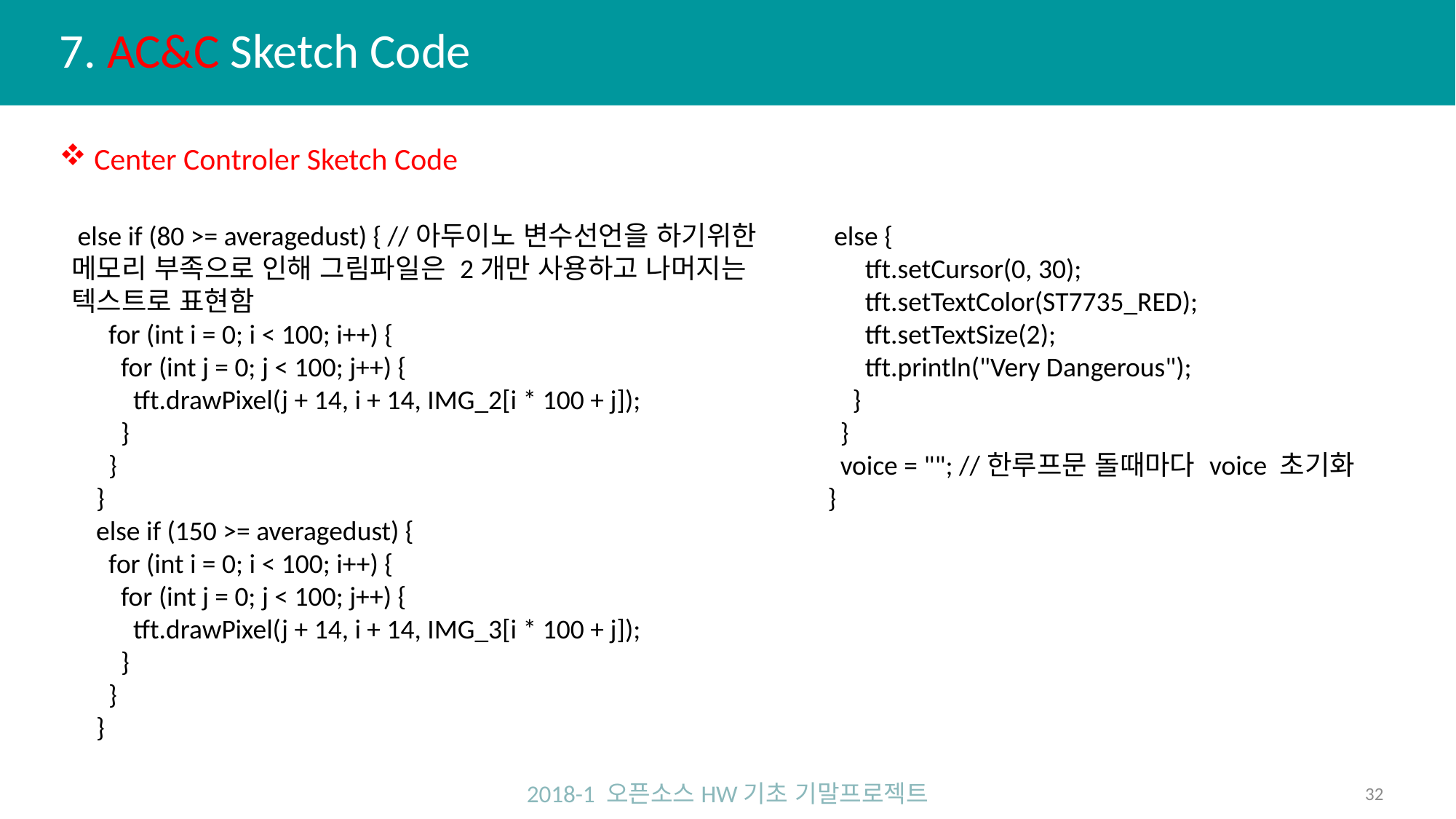

# 7. AC&C Sketch Code
 Center Controler Sketch Code
 else if (80 >= averagedust) { //아두이노 변수선언을 하기위한 메모리 부족으로 인해 그림파일은 2개만 사용하고 나머지는 텍스트로 표현함
      for (int i = 0; i < 100; i++) {
        for (int j = 0; j < 100; j++) {
          tft.drawPixel(j + 14, i + 14, IMG_2[i * 100 + j]);
        }
      }
    }
    else if (150 >= averagedust) {
      for (int i = 0; i < 100; i++) {
        for (int j = 0; j < 100; j++) {
          tft.drawPixel(j + 14, i + 14, IMG_3[i * 100 + j]);
        }
      }
    }
 else {
      tft.setCursor(0, 30);
      tft.setTextColor(ST7735_RED);
      tft.setTextSize(2);
      tft.println("Very Dangerous");
    }
  }
  voice = ""; //한루프문 돌때마다 voice 초기화
}
2018-1 오픈소스HW기초 기말프로젝트
32